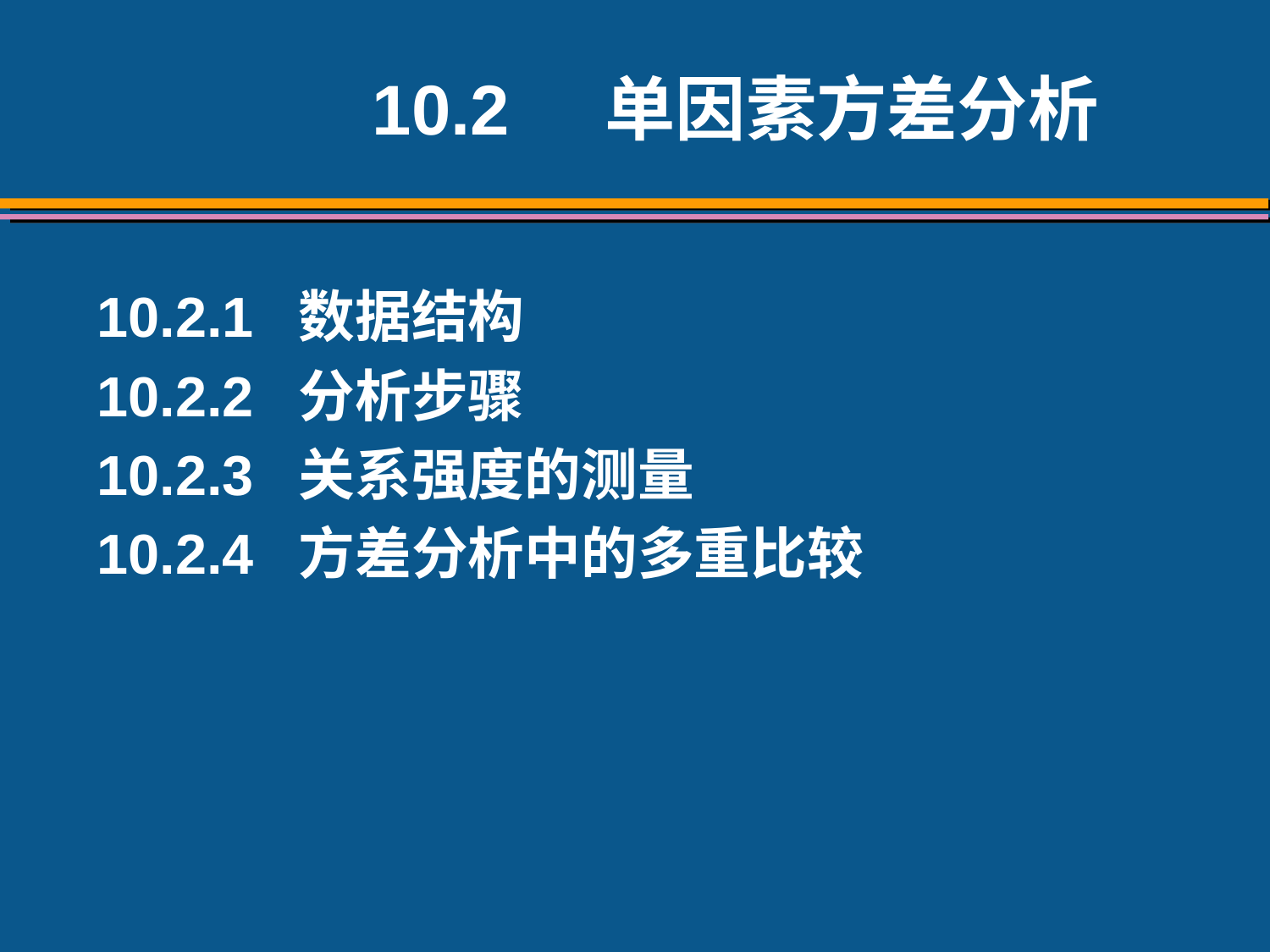

10.2    单因素方差分析
10.2.1  数据结构
10.2.2  分析步骤
10.2.3  关系强度的测量
10.2.4  方差分析中的多重比较